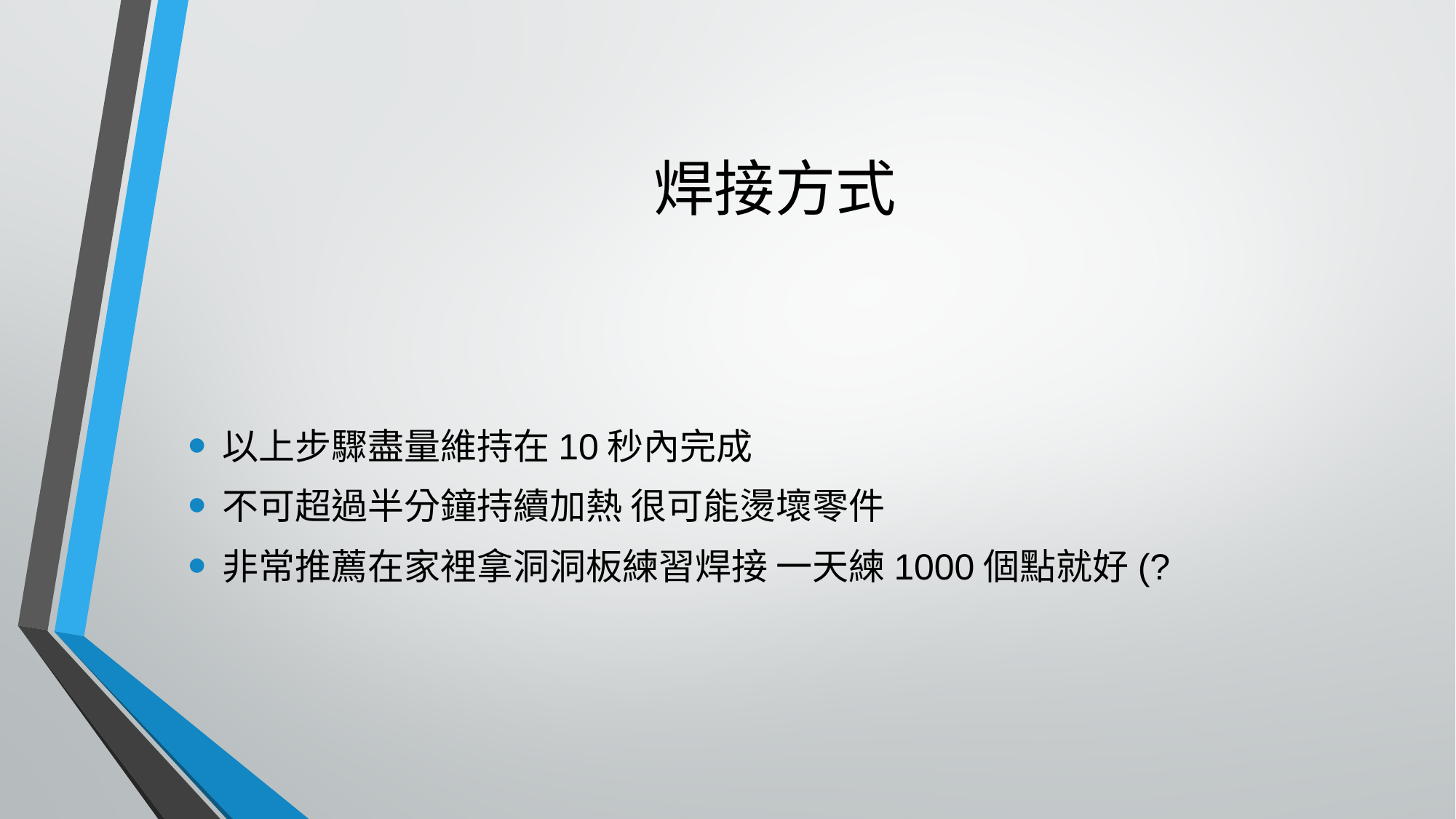

# 焊接方式
以上步驟盡量維持在10秒內完成
不可超過半分鐘持續加熱 很可能燙壞零件
非常推薦在家裡拿洞洞板練習焊接 一天練1000個點就好(?